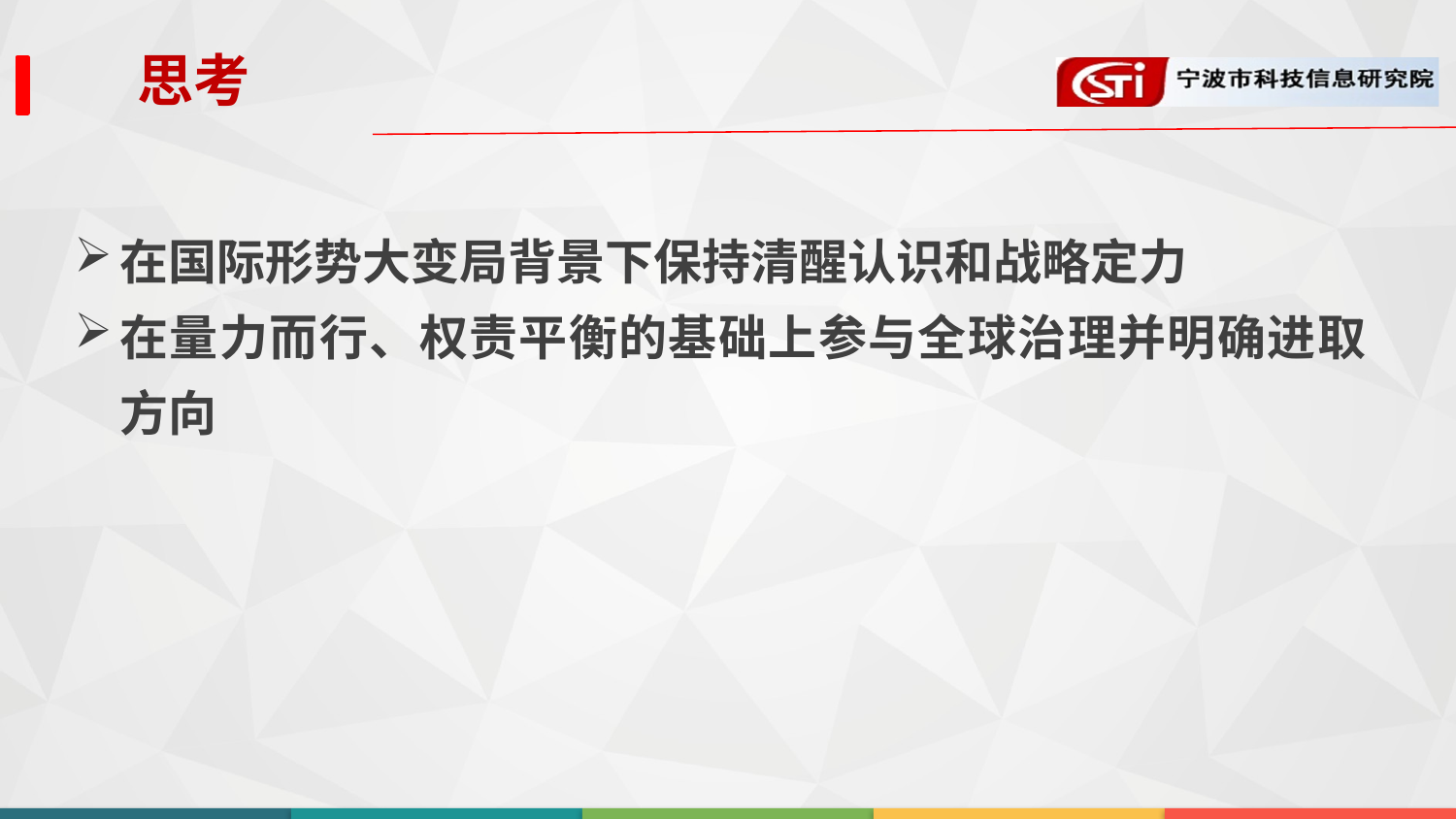

思考

在国际形势大变局背景下保持清醒认识和战略定力
在量力而行、权责平衡的基础上参与全球治理并明确进取方向